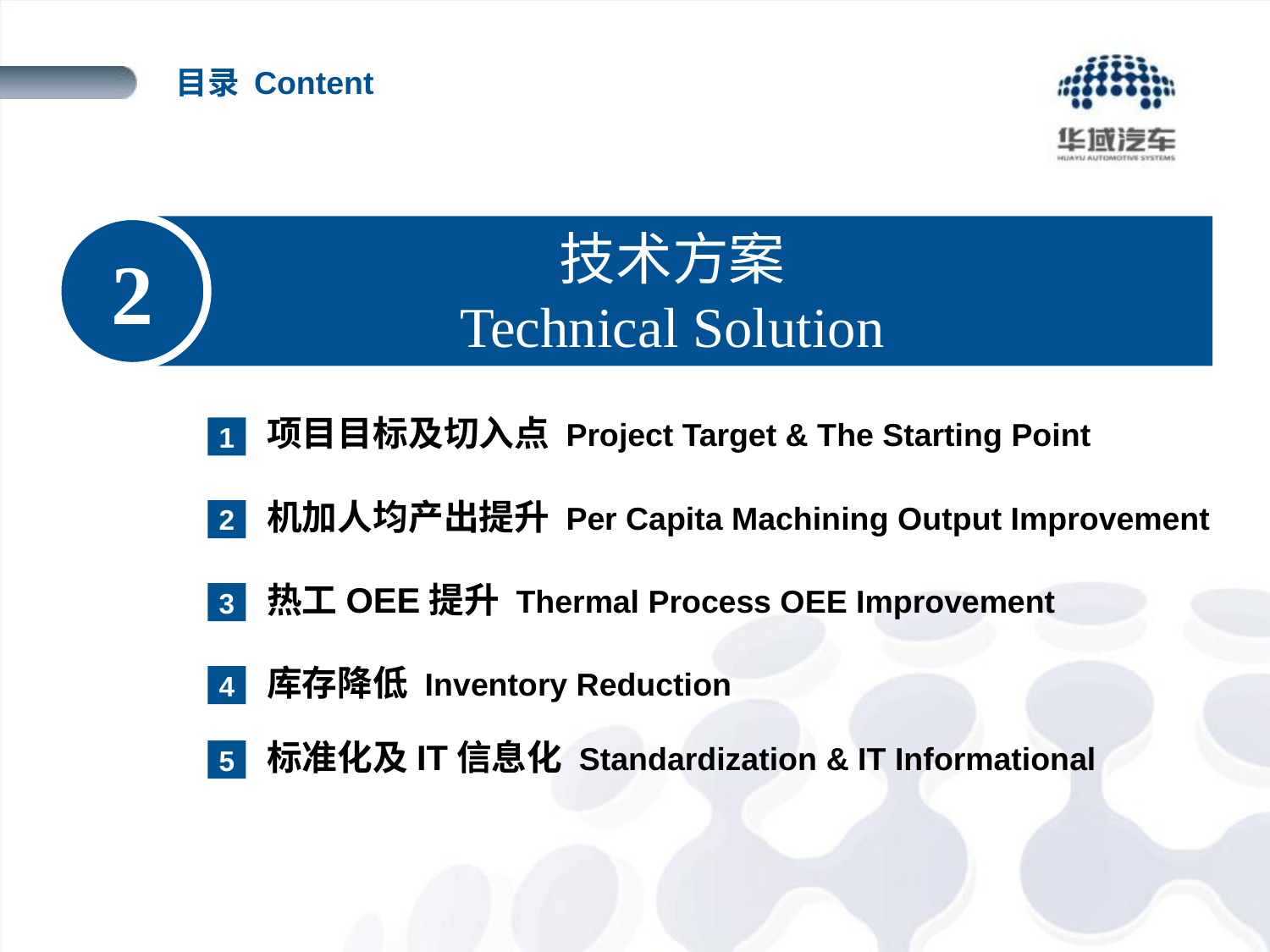

目录 Content
技术方案
Technical Solution
2
项目目标及切入点 Project Target & The Starting Point
1
机加人均产出提升 Per Capita Machining Output Improvement

2
热工OEE提升 Thermal Process OEE Improvement

3
库存降低 Inventory Reduction

4
标准化及IT信息化 Standardization & IT Informational

5